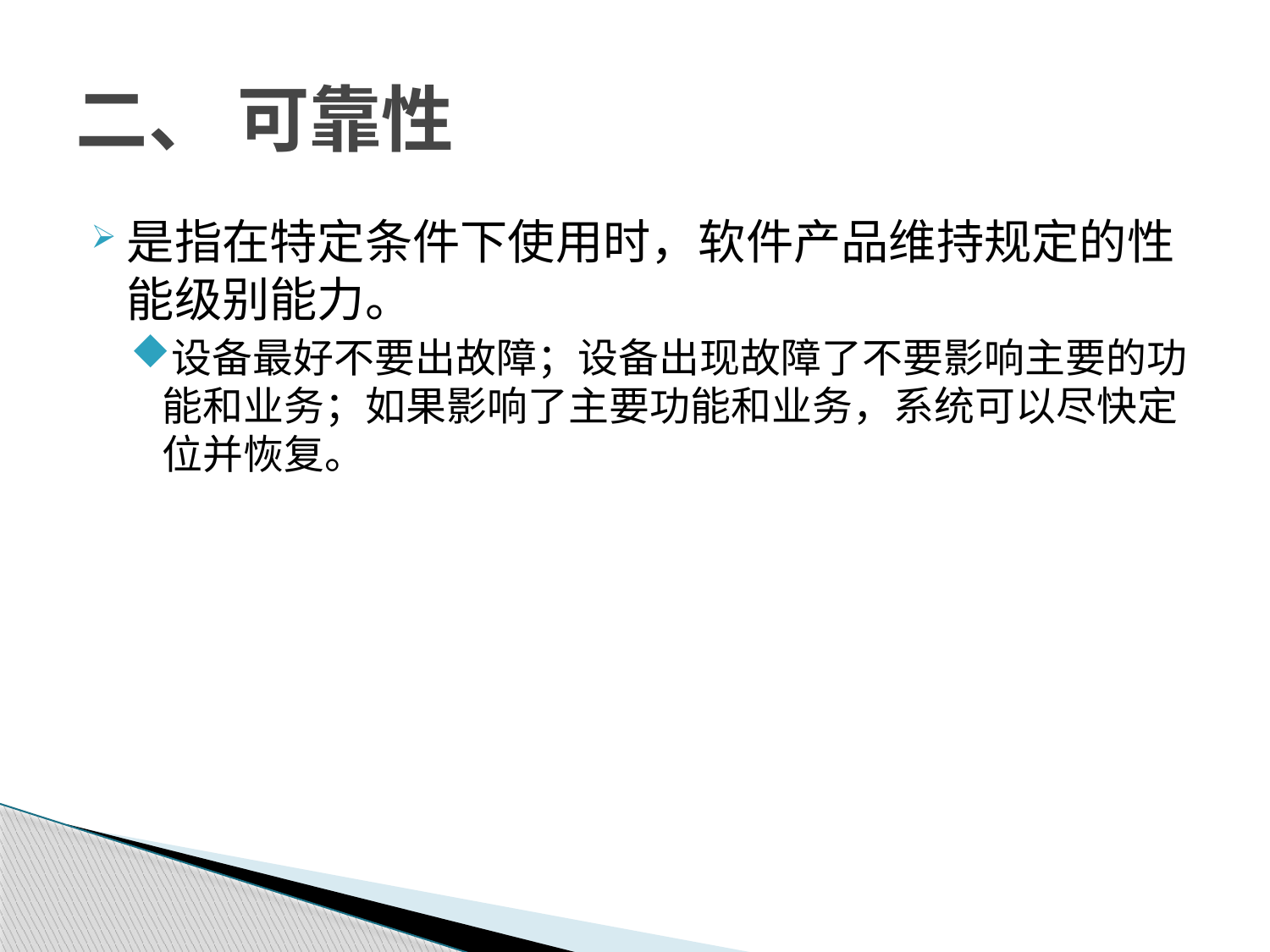

# 二、 可靠性
是指在特定条件下使用时，软件产品维持规定的性能级别能力。
设备最好不要出故障；设备出现故障了不要影响主要的功能和业务；如果影响了主要功能和业务，系统可以尽快定位并恢复。